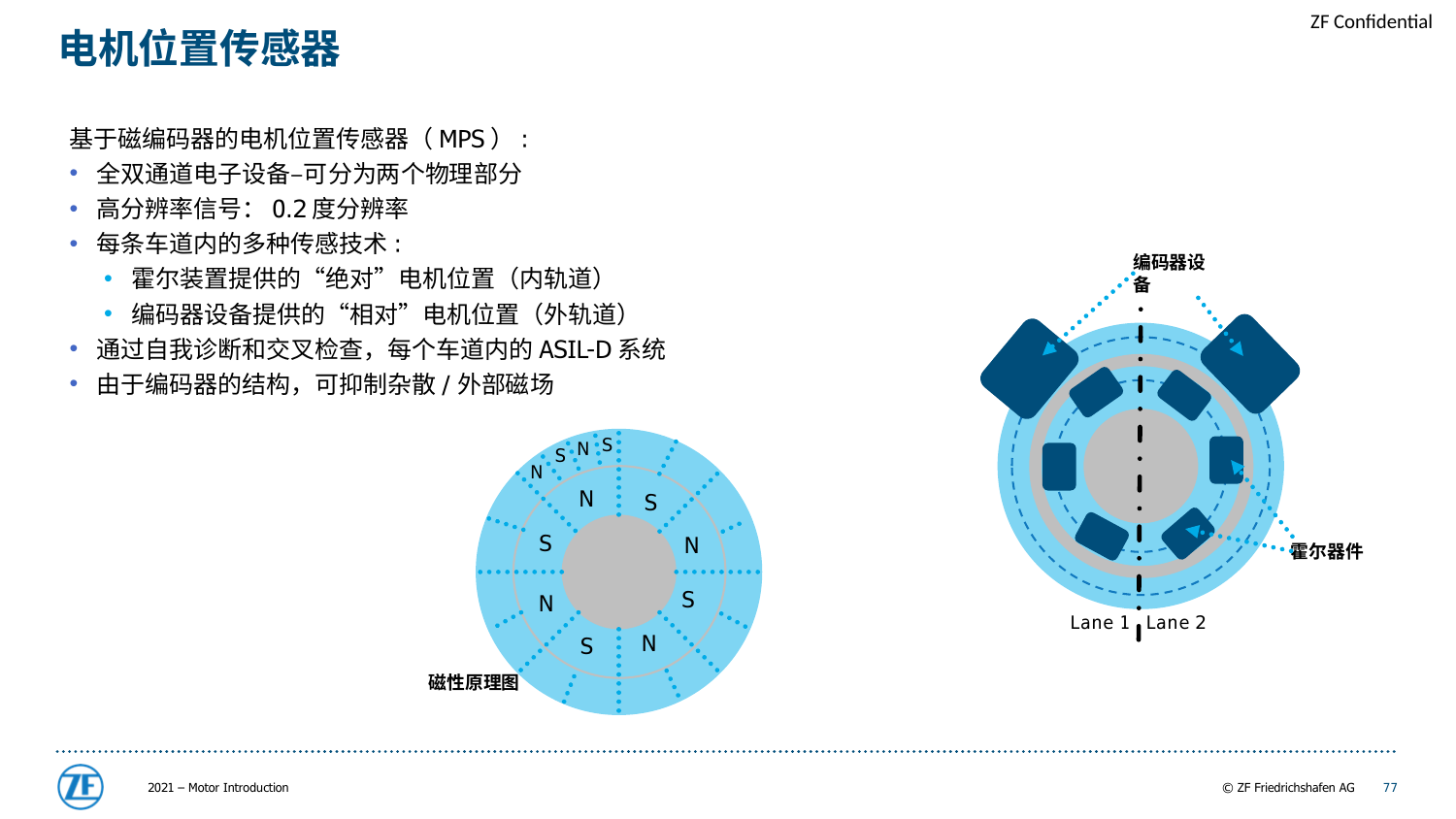

# 电机位置传感器
基于磁编码器的电机位置传感器（MPS）:
全双通道电子设备–可分为两个物理部分
高分辨率信号：0.2度分辨率
每条车道内的多种传感技术:
霍尔装置提供的“绝对”电机位置（内轨道）
编码器设备提供的“相对”电机位置（外轨道）
通过自我诊断和交叉检查，每个车道内的ASIL-D系统
由于编码器的结构，可抑制杂散/外部磁场
编码器设备

霍尔器件
Lane 2
Lane 1

S
N
S
N

N
S

S
N
S
N
N
S
磁性原理图
2021 – Motor Introduction
77